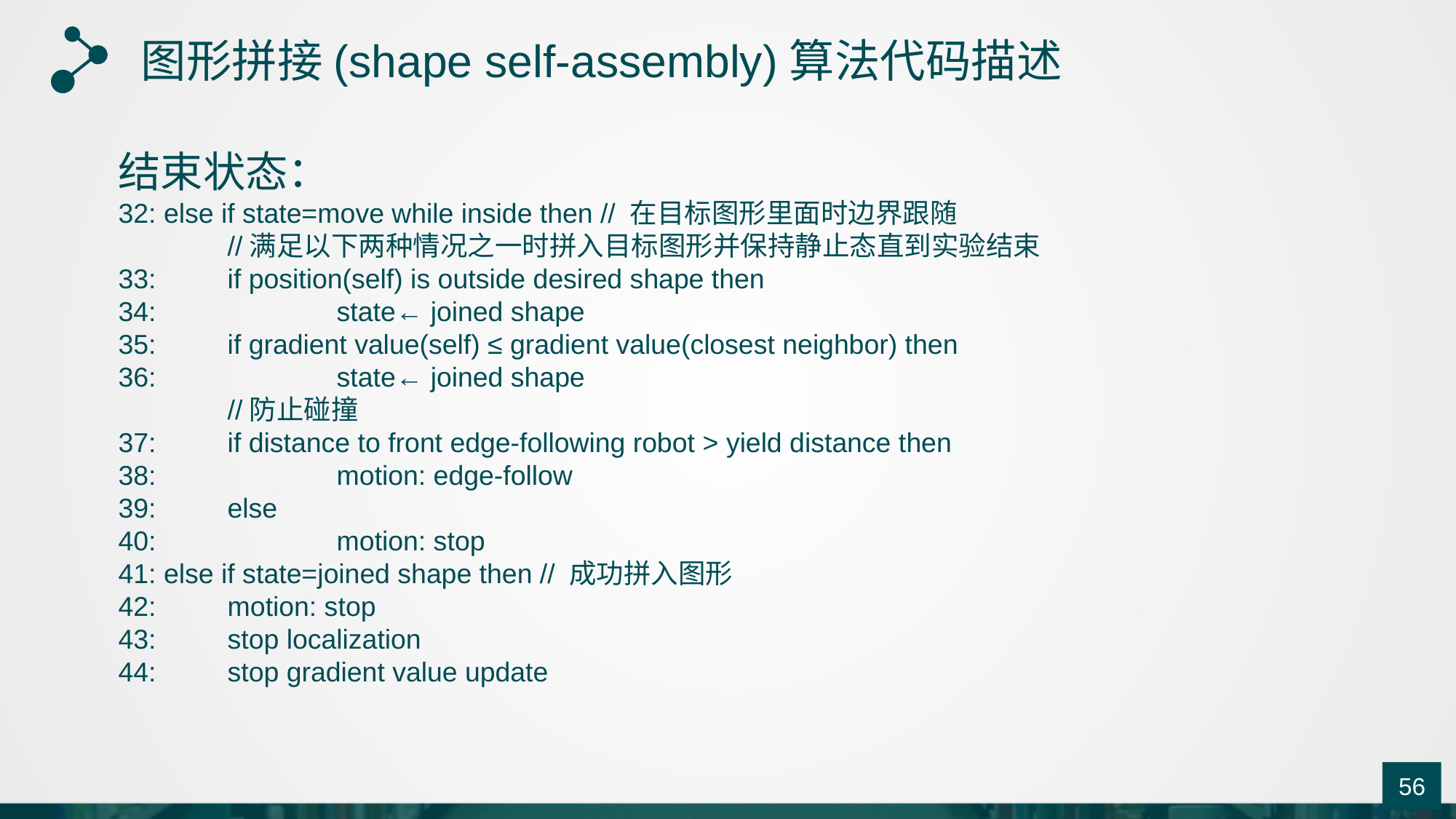

图形拼接(shape self-assembly)算法代码描述
结束状态：
32: else if state=move while inside then // 在目标图形里面时边界跟随
    	//满足以下两种情况之一时拼入目标图形并保持静止态直到实验结束
33: 	if position(self) is outside desired shape then
34: 		state← joined shape
35: 	if gradient value(self) ≤ gradient value(closest neighbor) then
36: 		state← joined shape
	//防止碰撞
37: 	if distance to front edge-following robot > yield distance then
38: 		motion: edge-follow
39: 	else
40: 		motion: stop
41: else if state=joined shape then // 成功拼入图形
42: 	motion: stop
43: 	stop localization
44: 	stop gradient value update